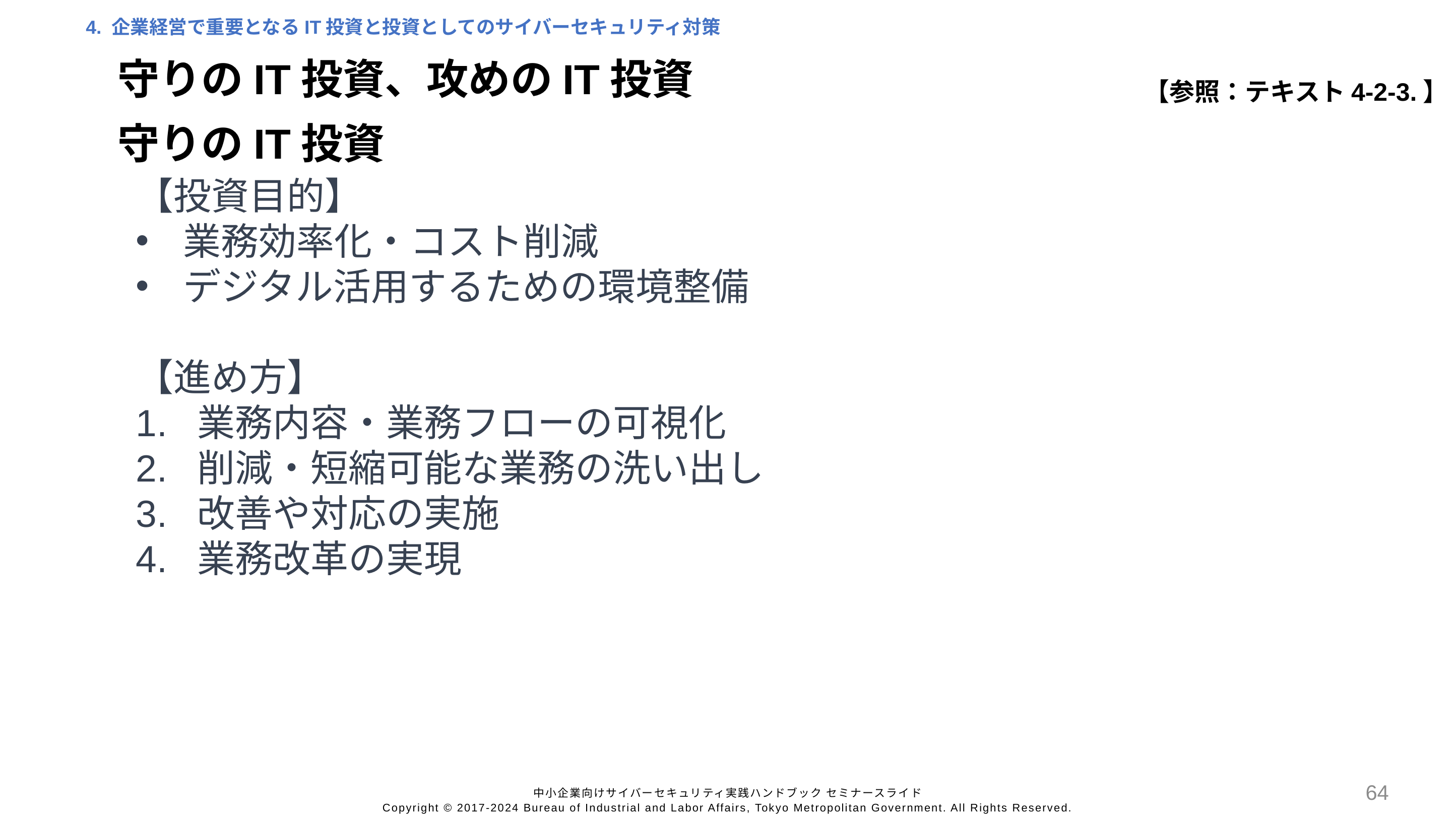

4. 企業経営で重要となるIT投資と投資としてのサイバーセキュリティ対策
守りのIT投資、攻めのIT投資
【参照：テキスト4-2-3.】
守りのIT投資
【投資目的】
業務効率化・コスト削減
デジタル活用するための環境整備

【進め方】
業務内容・業務フローの可視化
削減・短縮可能な業務の洗い出し
改善や対応の実施
業務改革の実現

64